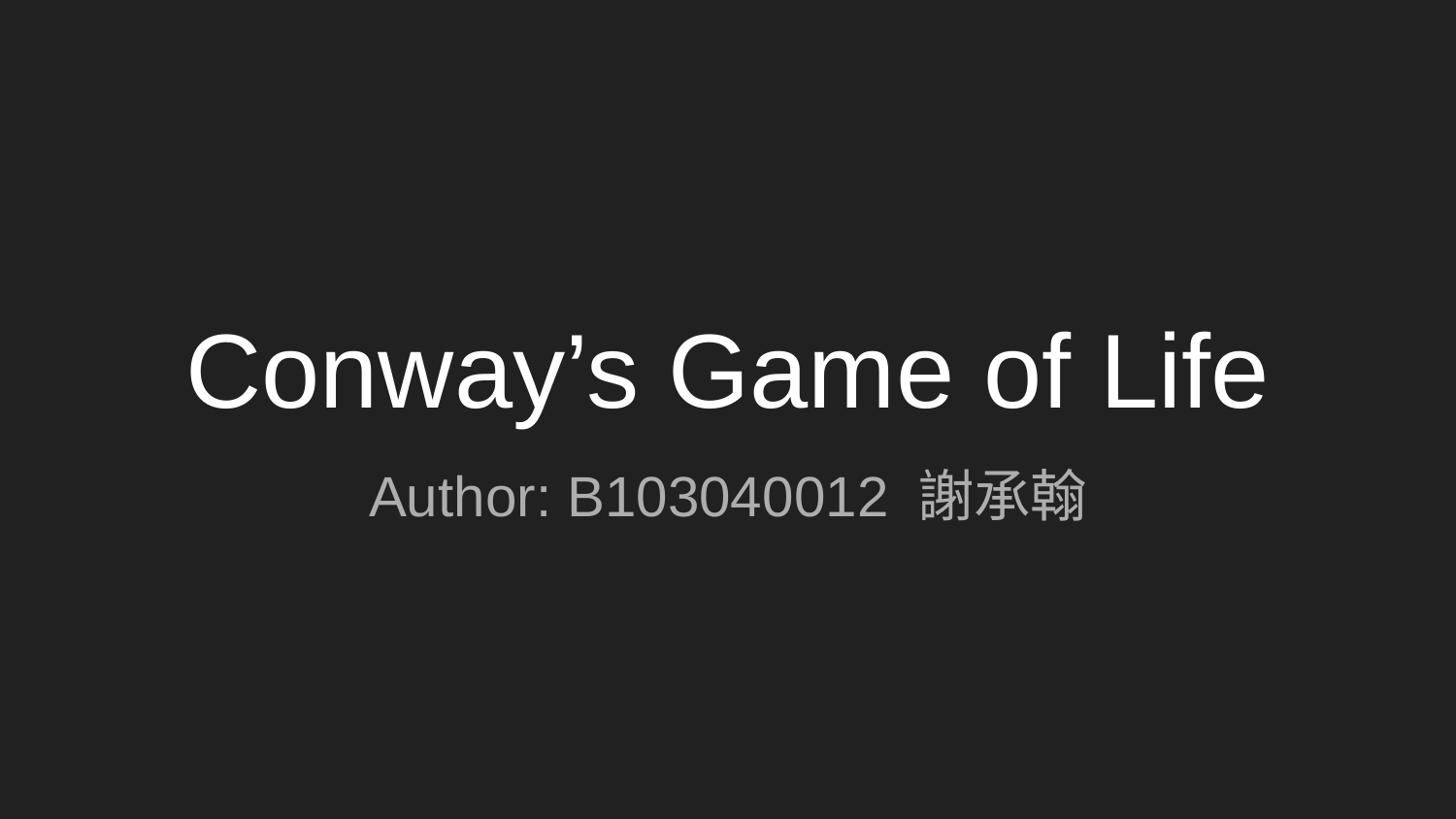

# Conway’s Game of Life
Author: B103040012 謝承翰